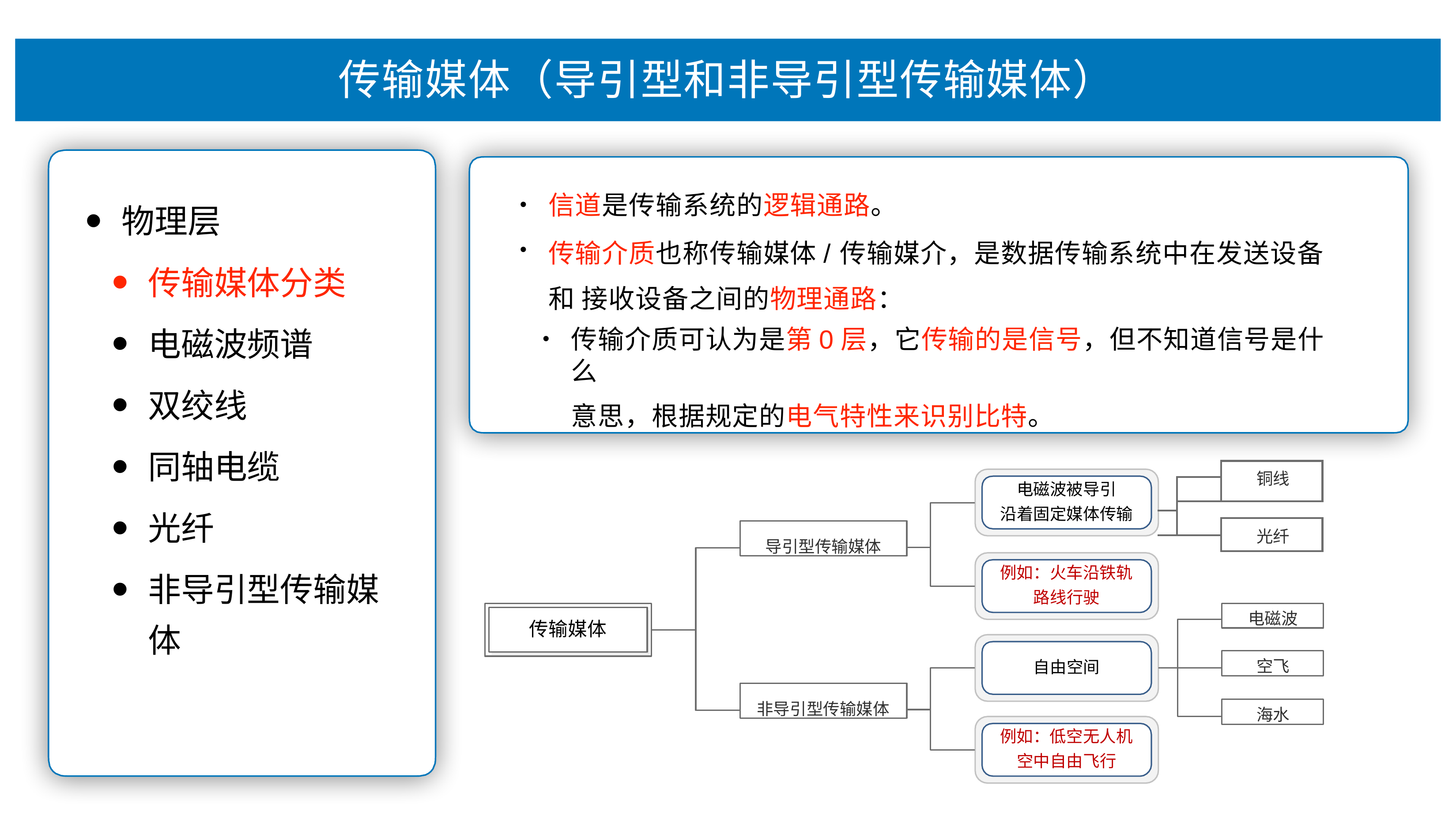

# 传输媒体（导引型和⾮导引型传输媒体）

信道是传输系统的逻辑通路。
传输介质也称传输媒体/传输媒介，是数据传输系统中在发送设备和 接收设备之间的物理通路：
传输介质可认为是第0层，它传输的是信号，但不知道信号是什么
意思，根据规定的电⽓特性来识别⽐特。
•
•
物理层
传输媒体分类
电磁波频谱
双绞线
同轴电缆
光纤
⾮导引型传输媒 体
|  |  | 铜线 |
| --- | --- | --- |
|  |  |  |
|  |  |  |
|  |  |  |
|  |  | 光纤 |
|  |  |  |

电磁波被导引 沿着固定媒体传输

导引型传输媒体

例如：火车沿铁轨 路线行驶

电磁波

传输媒体

空飞
自由空间

非导引型传输媒体
海水

例如：低空无人机 空中自由飞行